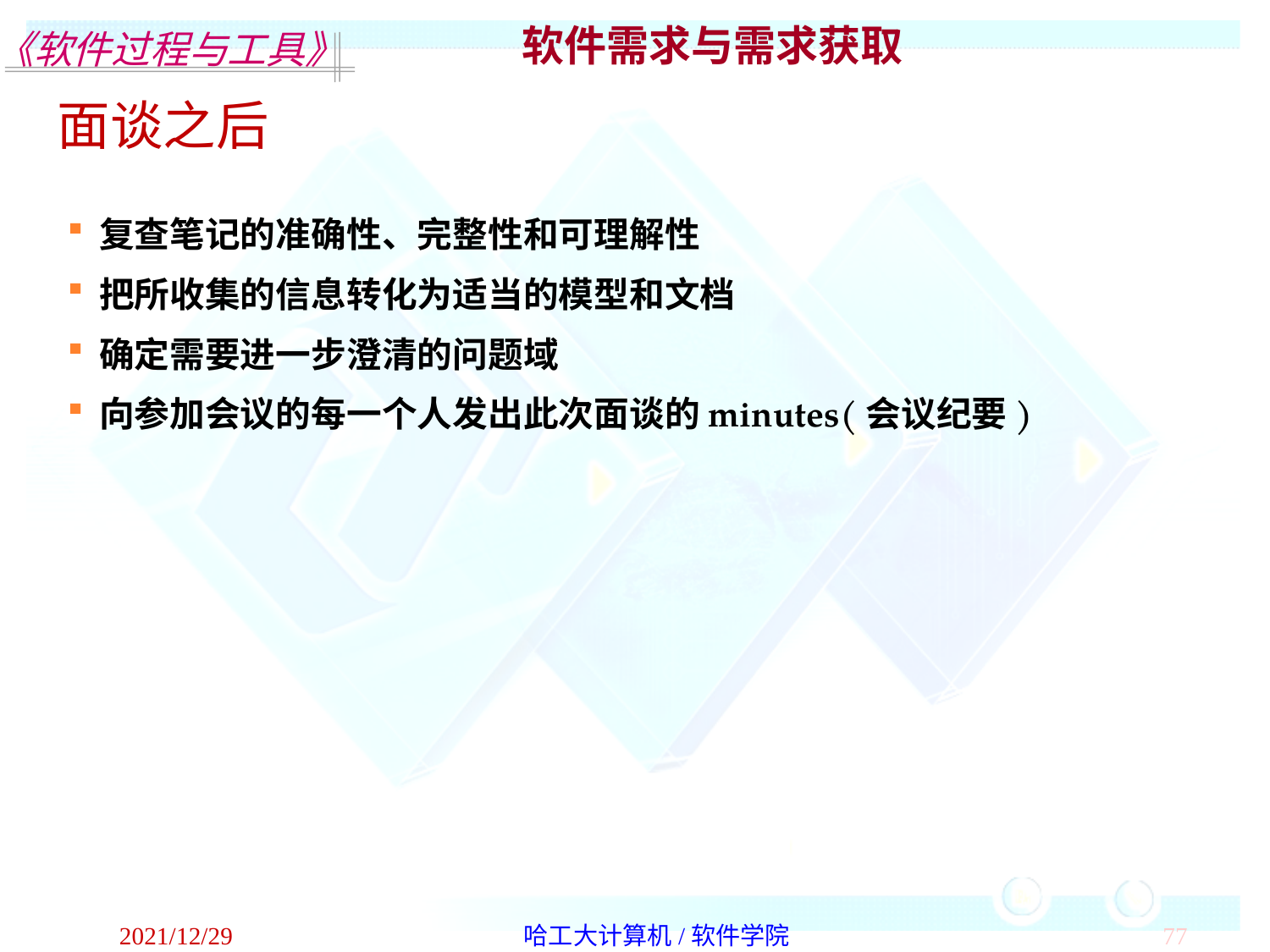

软件需求与需求获取
面谈之后
复查笔记的准确性、完整性和可理解性
把所收集的信息转化为适当的模型和文档
确定需要进一步澄清的问题域
向参加会议的每一个人发出此次面谈的minutes(会议纪要)